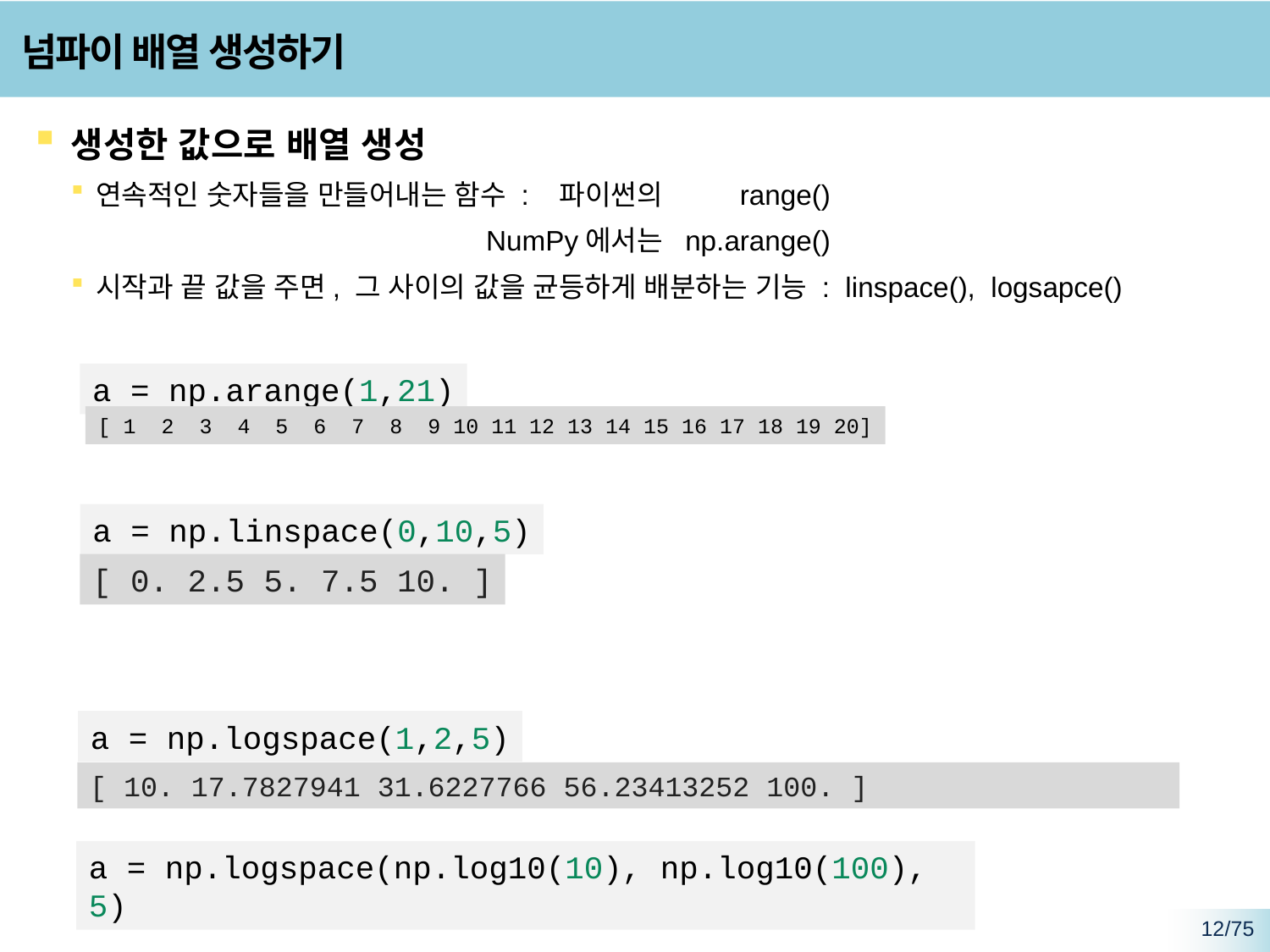

# 넘파이 배열 생성하기
생성한 값으로 배열 생성
연속적인 숫자들을 만들어내는 함수 :   파이썬의         range()
                                                     NumPy에서는  np.arange()
시작과 끝 값을 주면, 그 사이의 값을 균등하게 배분하는 기능 :  linspace(),  logsapce()

a = np.arange(1,21)
[ 1  2  3  4  5  6  7  8  9 10 11 12 13 14 15 16 17 18 19 20]
a = np.linspace(0,10,5)
[ 0. 2.5 5. 7.5 10. ]
a = np.logspace(1,2,5)
[ 10. 17.7827941 31.6227766 56.23413252 100. ]
a = np.logspace(np.log10(10), np.log10(100), 5)